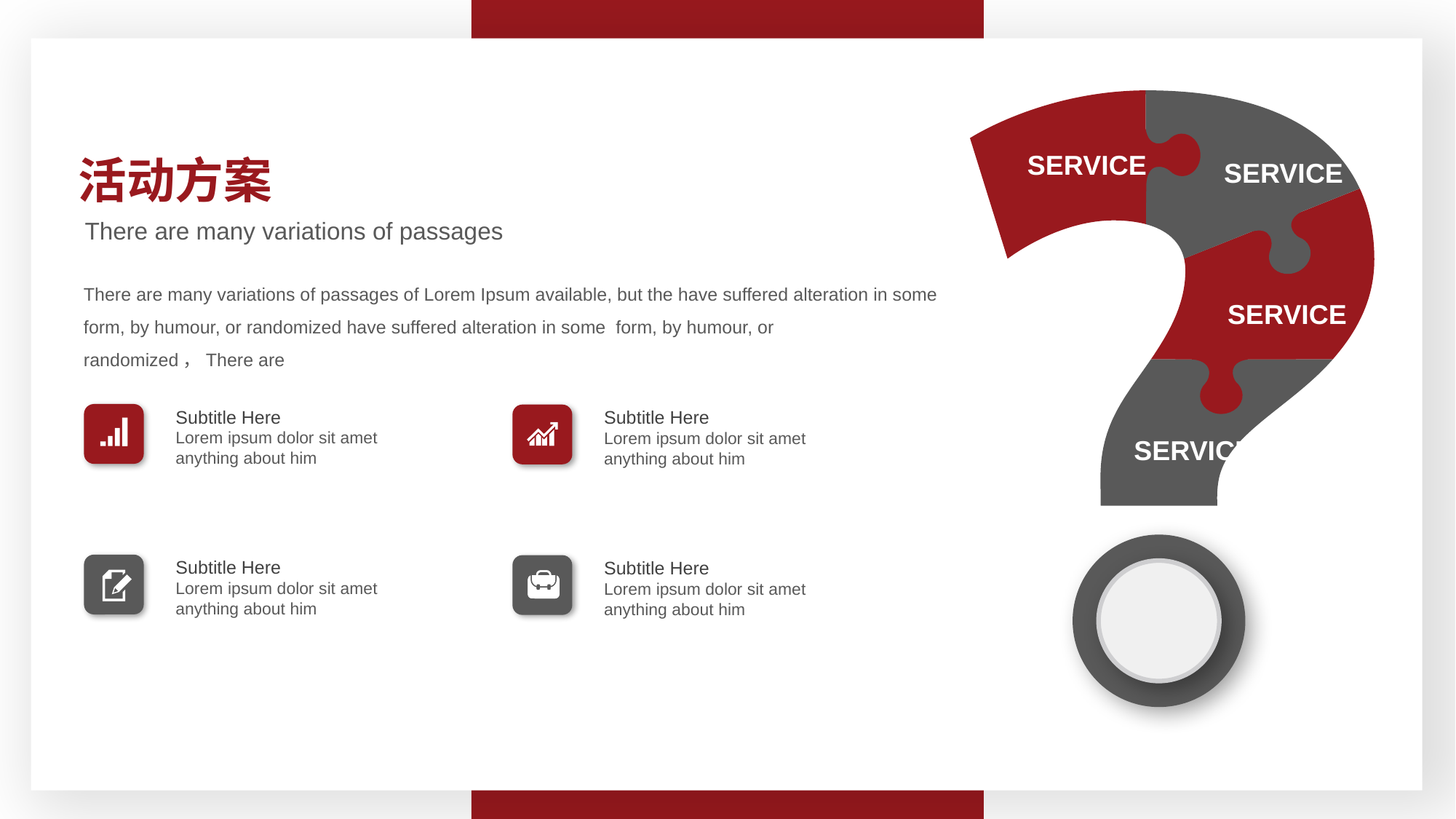

SERVICE
SERVICE
SERVICE
SERVICE
活动方案
There are many variations of passages
There are many variations of passages of Lorem Ipsum available, but the have suffered alteration in some  form, by humour, or randomized have suffered alteration in some  form, by humour, or randomized，There are
Subtitle Here
Lorem ipsum dolor sit amet anything about him
Subtitle Here
Lorem ipsum dolor sit amet anything about him

Subtitle Here
Lorem ipsum dolor sit amet anything about him
Subtitle Here
Lorem ipsum dolor sit amet anything about him